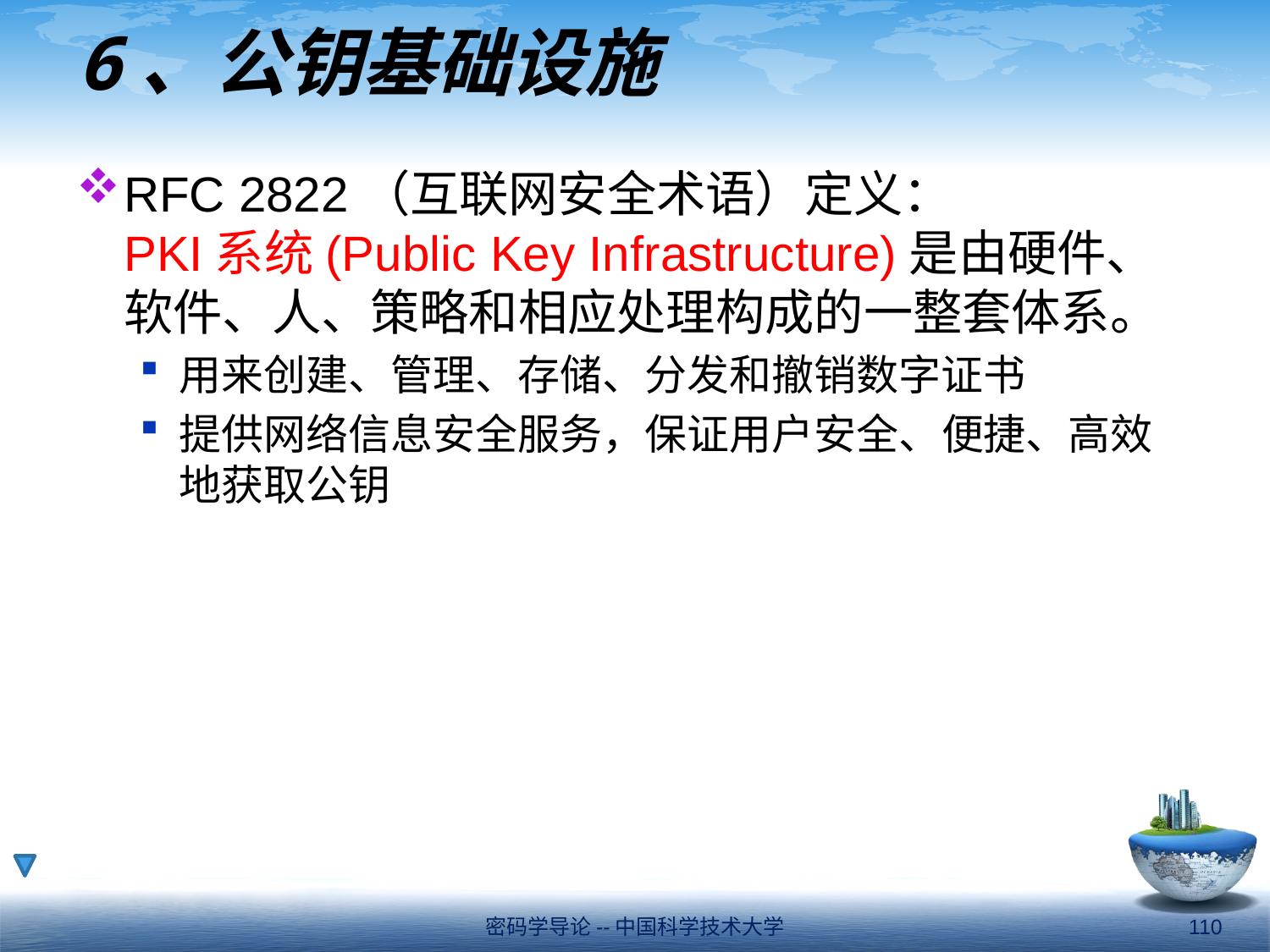

# 6、公钥基础设施
RFC 2822（互联网安全术语）定义：
PKI系统(Public Key Infrastructure)是由硬件、软件、人、策略和相应处理构成的一整套体系。
用来创建、管理、存储、分发和撤销数字证书
提供网络信息安全服务，保证用户安全、便捷、高效地获取公钥

密码学导论--中国科学技术大学
110